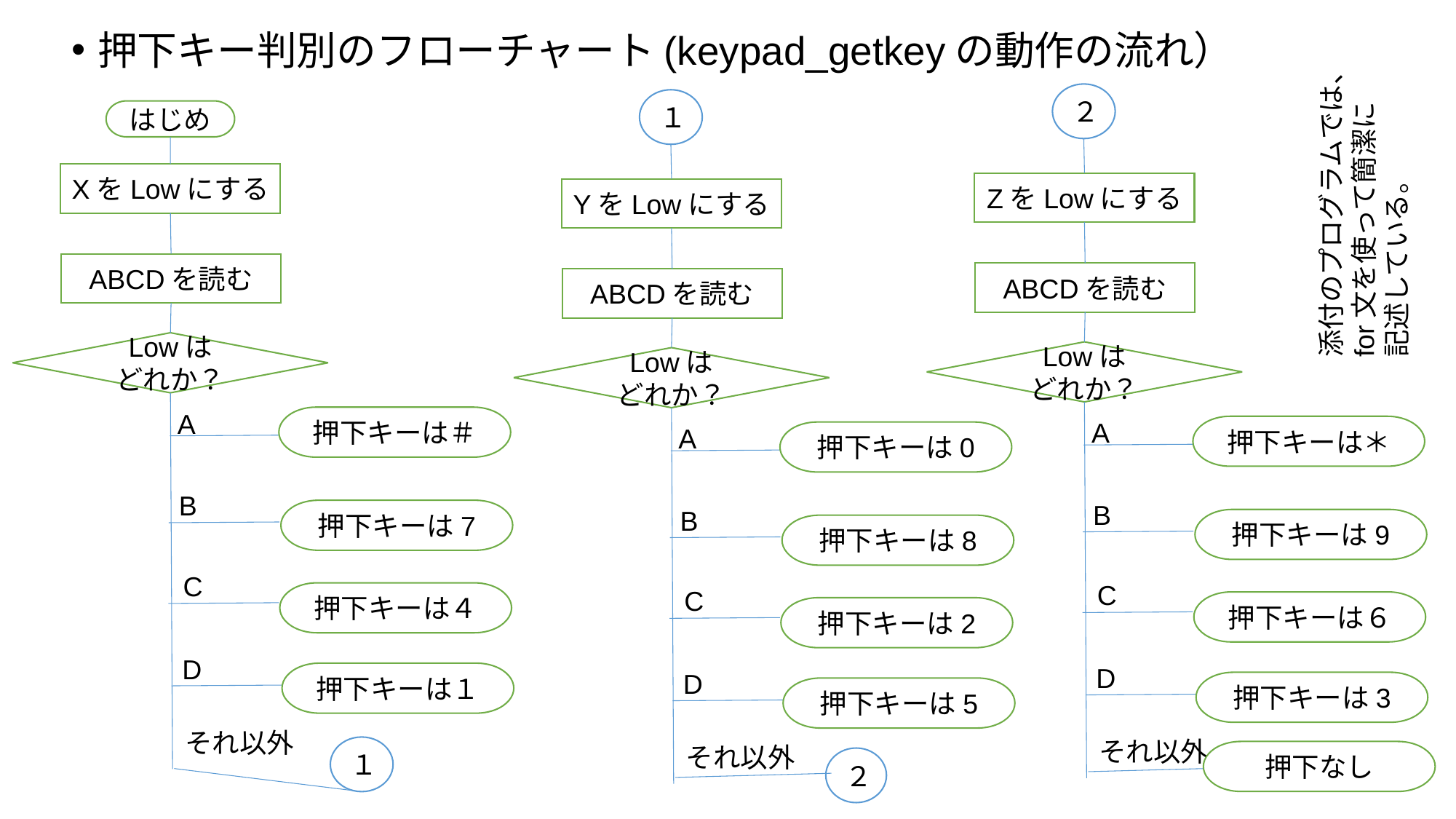

押下キー判別のフローチャート(keypad_getkeyの動作の流れ）
２
１
はじめ
添付のプログラムでは、
for文を使って簡潔に
記述している。
XをLowにする
ZをLowにする
YをLowにする
ABCDを読む
ABCDを読む
ABCDを読む
Lowは
どれか？
Lowは
どれか？
Lowは
どれか？
A
押下キーは＃
A
A
押下キーは＊
押下キーは0
B
B
B
押下キーは7
押下キーは9
押下キーは8
C
C
C
押下キーは４
押下キーは６
押下キーは2
D
D
D
押下キーは１
押下キーは3
押下キーは5
それ以外
それ以外
それ以外
１
押下なし
２